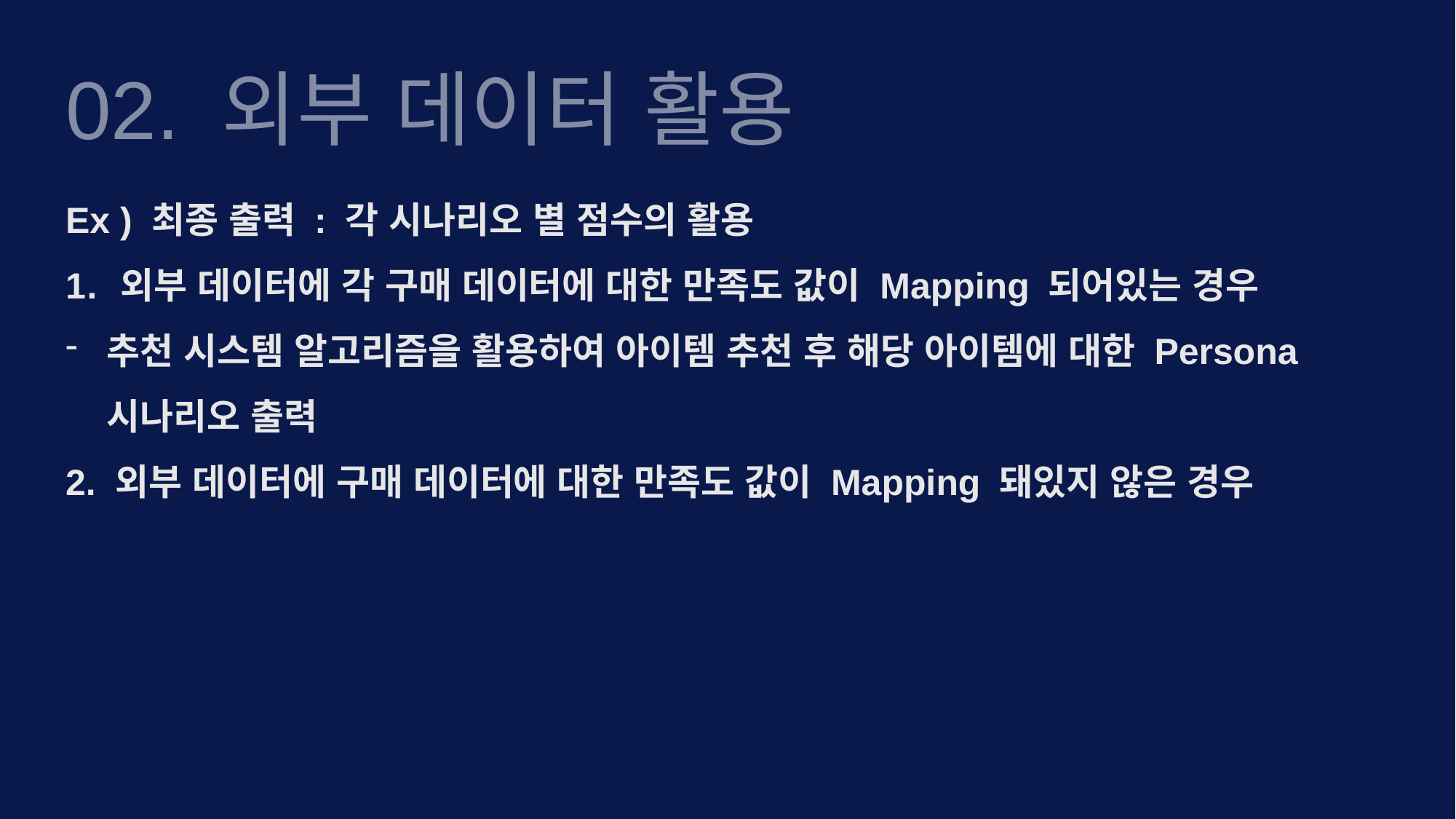

02. 외부 데이터 활용
Ex ) 최종 출력 : 각 시나리오 별 점수의 활용
외부 데이터에 각 구매 데이터에 대한 만족도 값이 Mapping 되어있는 경우
추천 시스템 알고리즘을 활용하여 아이템 추천 후 해당 아이템에 대한 Persona 시나리오 출력
2. 외부 데이터에 구매 데이터에 대한 만족도 값이 Mapping 돼있지 않은 경우